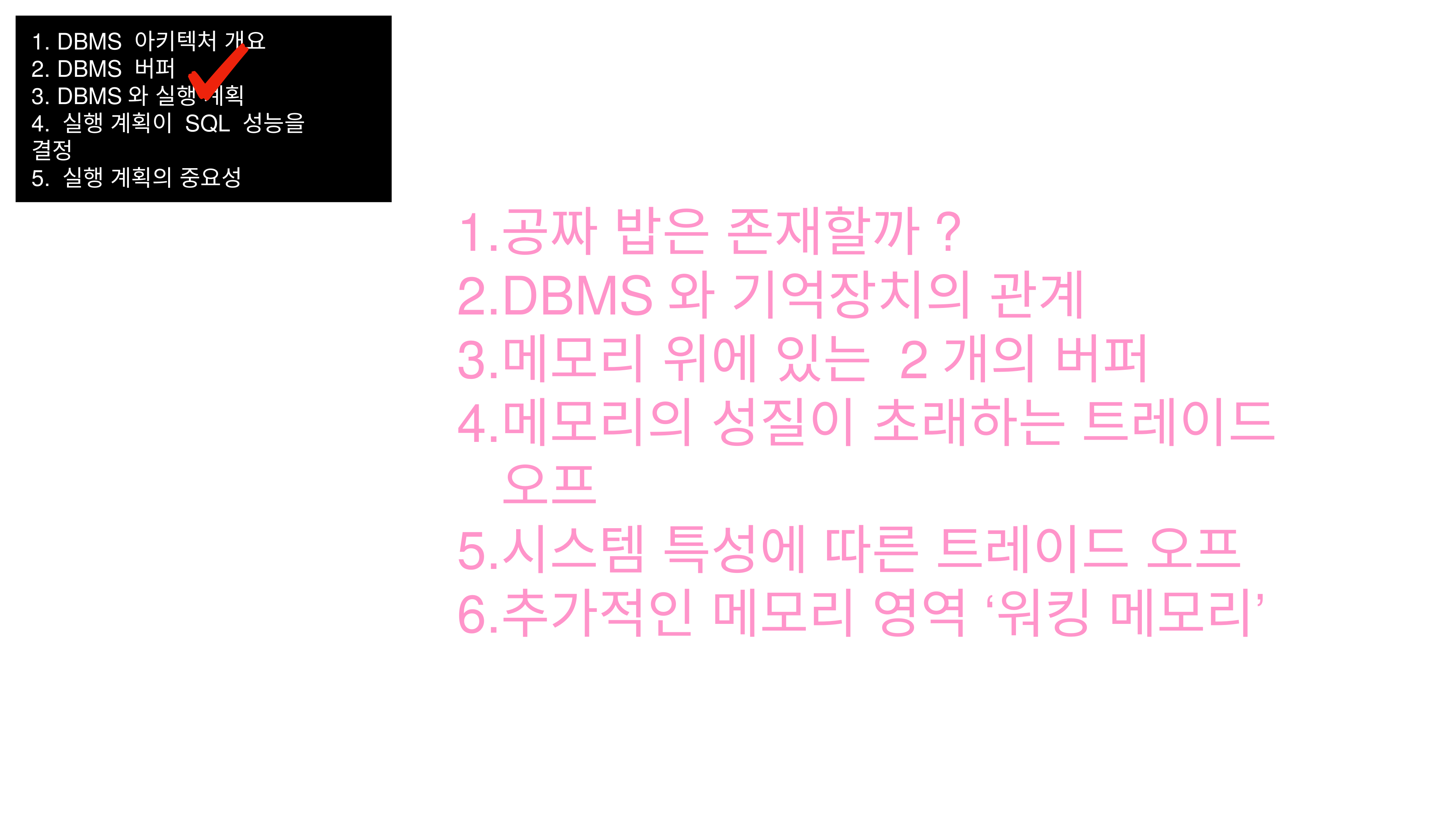

1. DBMS 아키텍처 개요
2. DBMS 버퍼
3. DBMS와 실행 계획
4. 실행 계획이 SQL 성능을 결정
5. 실행 계획의 중요성

공짜 밥은 존재할까?
DBMS와 기억장치의 관계
메모리 위에 있는 2개의 버퍼
메모리의 성질이 초래하는 트레이드 오프
시스템 특성에 따른 트레이드 오프
추가적인 메모리 영역 ‘워킹 메모리’